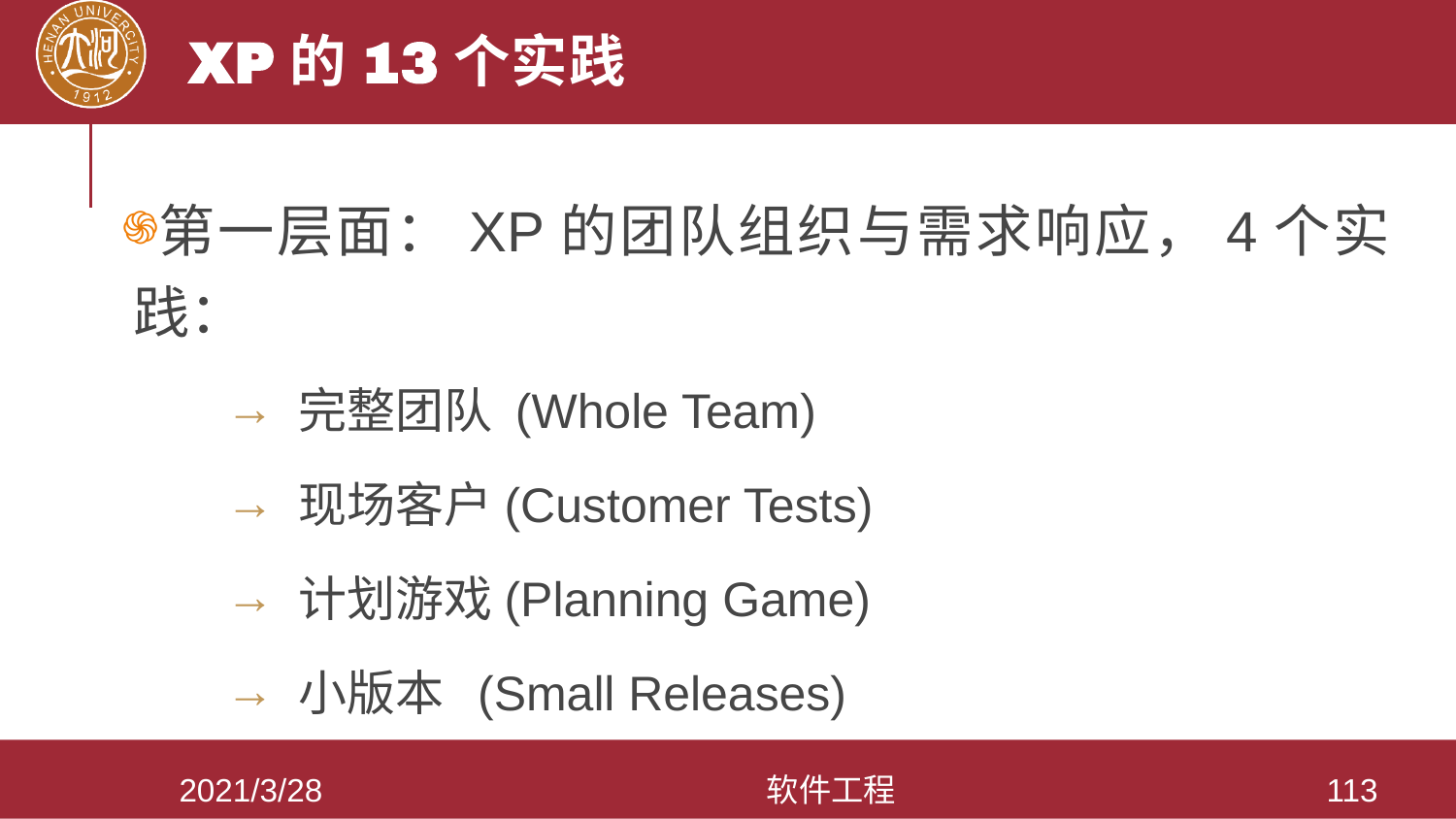

# XP的13个实践
第一层面：XP的团队组织与需求响应，4个实践：
完整团队 (Whole Team)
现场客户(Customer Tests)
计划游戏(Planning Game)
小版本  (Small Releases)

2021/3/28
软件工程
113